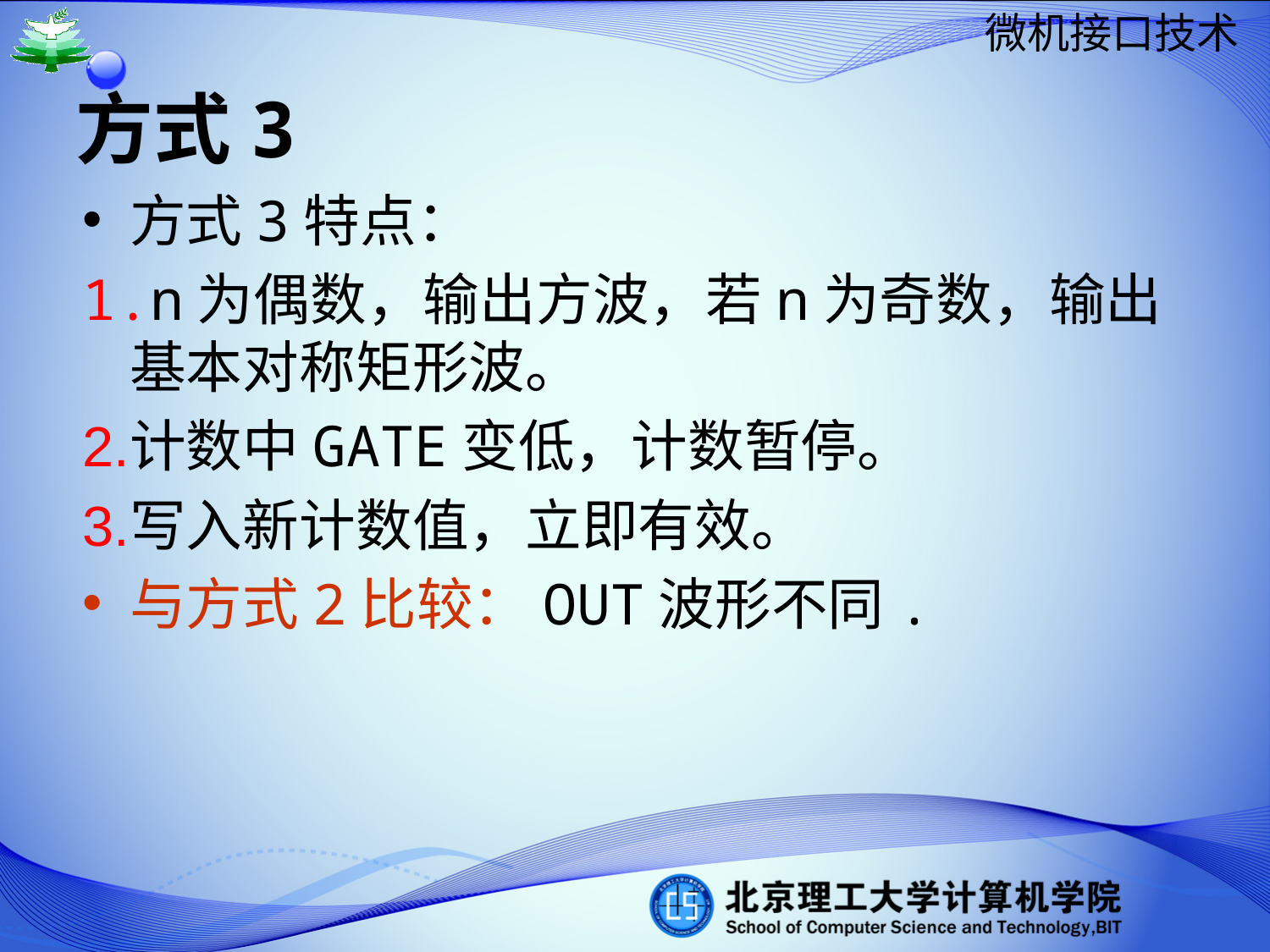

方式3
方式3特点：
n为偶数，输出方波，若n为奇数，输出基本对称矩形波。
计数中GATE变低，计数暂停。
写入新计数值，立即有效。
与方式2比较：OUT波形不同.